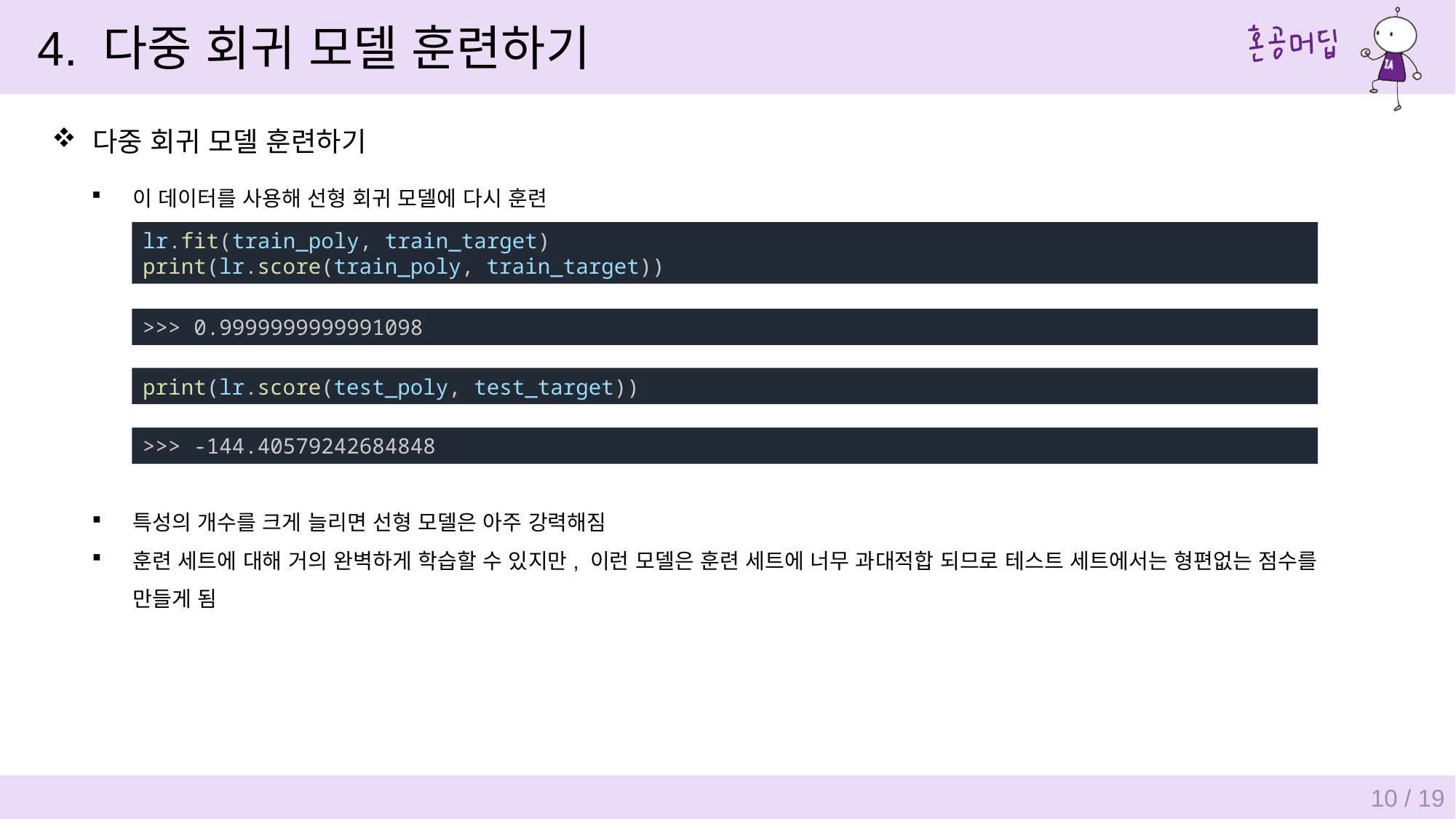

4. 다중 회귀 모델 훈련하기
다중 회귀 모델 훈련하기
이 데이터를 사용해 선형 회귀 모델에 다시 훈련
lr.fit(train_poly, train_target)
print(lr.score(train_poly, train_target))
>>> 0.9999999999991098
print(lr.score(test_poly, test_target))
>>> -144.40579242684848
특성의 개수를 크게 늘리면 선형 모델은 아주 강력해짐
훈련 세트에 대해 거의 완벽하게 학습할 수 있지만, 이런 모델은 훈련 세트에 너무 과대적합 되므로 테스트 세트에서는 형편없는 점수를
만들게 됨
10 / 19